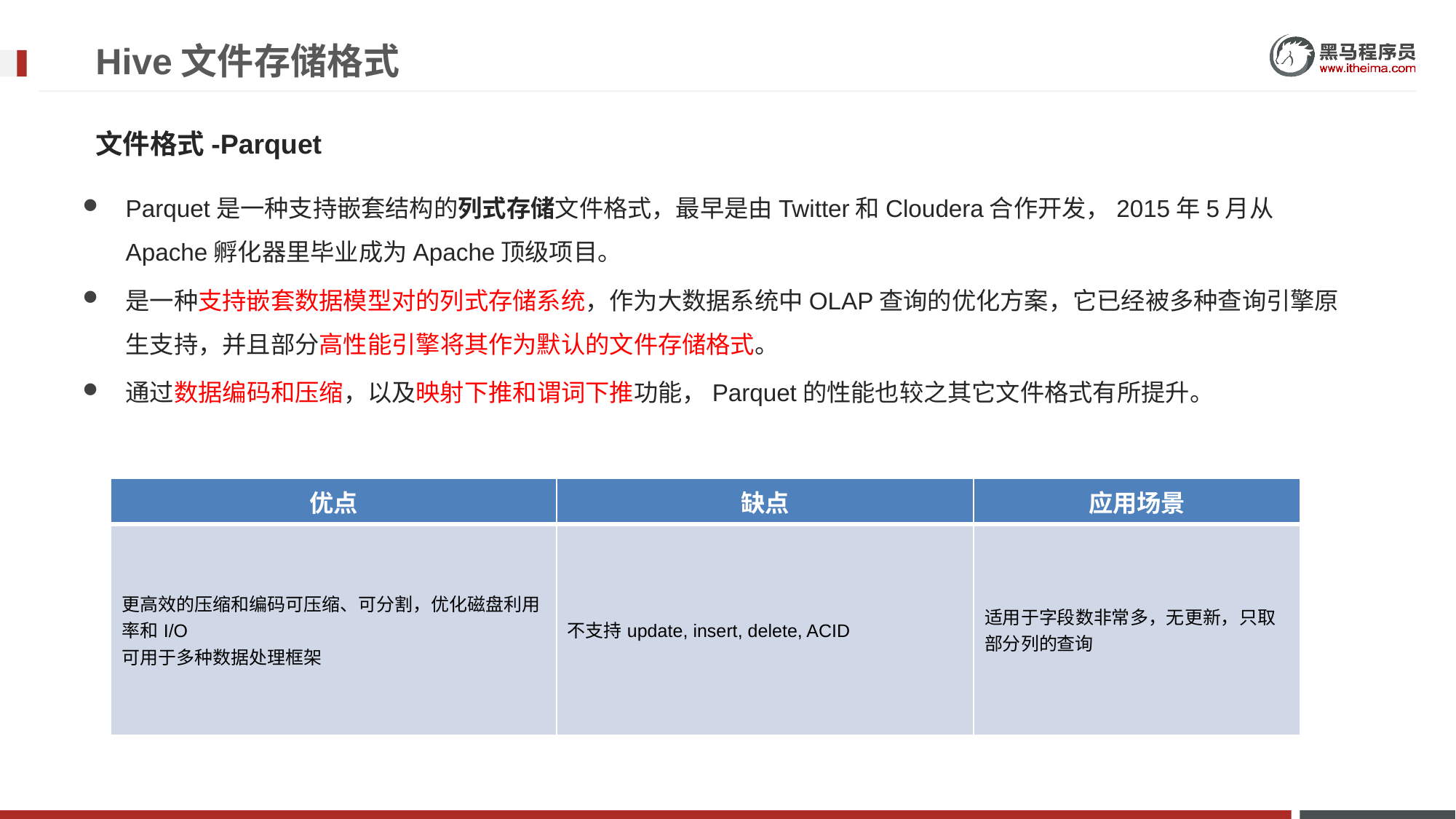

# Hive文件存储格式
文件格式-Parquet
Parquet是一种支持嵌套结构的列式存储文件格式，最早是由Twitter和Cloudera合作开发，2015年5月从Apache孵化器里毕业成为Apache顶级项目。
是一种支持嵌套数据模型对的列式存储系统，作为大数据系统中OLAP查询的优化方案，它已经被多种查询引擎原生支持，并且部分高性能引擎将其作为默认的文件存储格式。
通过数据编码和压缩，以及映射下推和谓词下推功能，Parquet的性能也较之其它文件格式有所提升。
| 优点 | 缺点 | 应用场景 |
| --- | --- | --- |
| 更高效的压缩和编码可压缩、可分割，优化磁盘利用率和I/O 可用于多种数据处理框架 | 不支持update, insert, delete, ACID | 适用于字段数非常多，无更新，只取部分列的查询 |